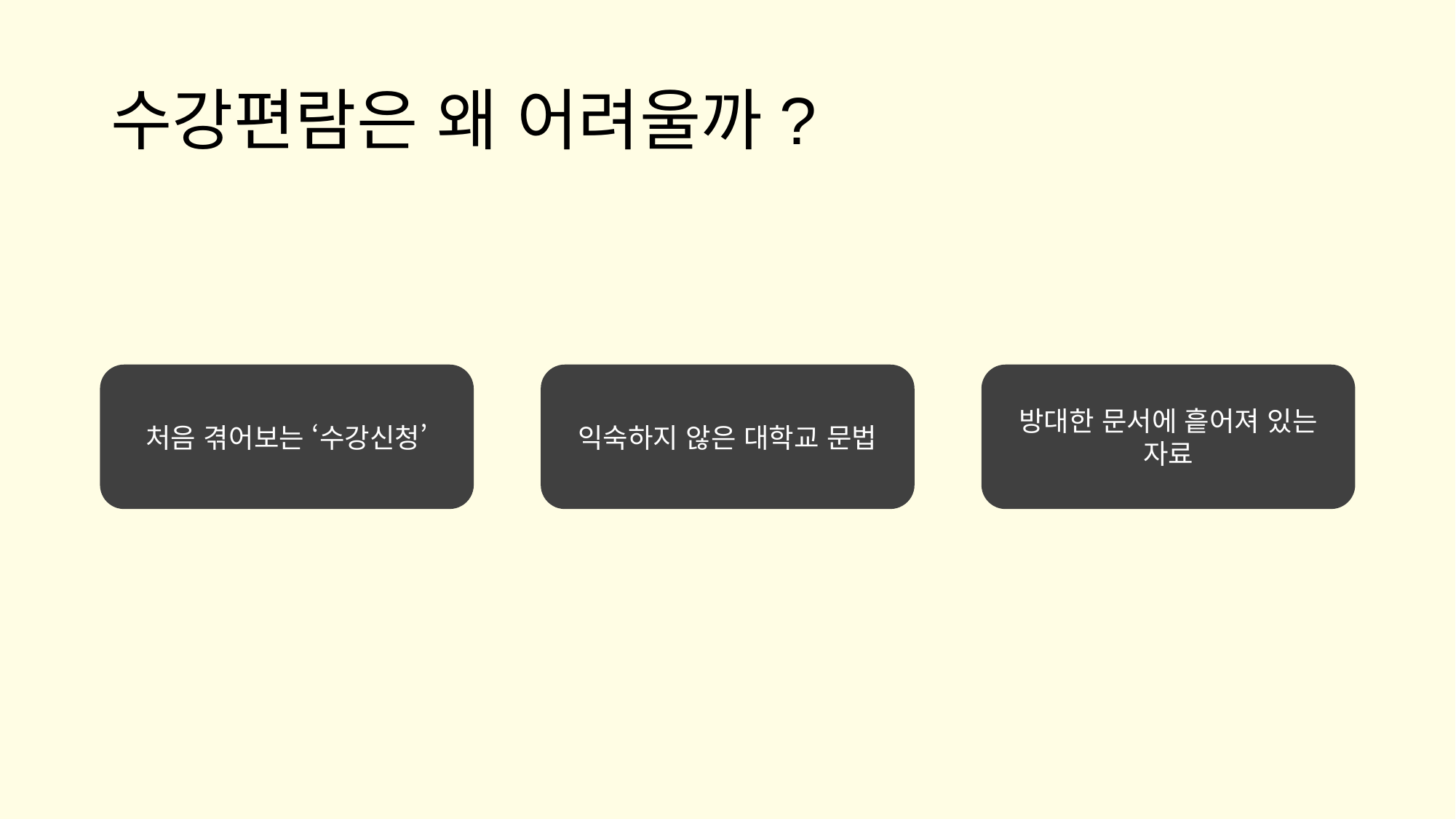

# 수강편람은 왜 어려울까?
처음 겪어보는 ‘수강신청’
익숙하지 않은 대학교 문법
방대한 문서에 흩어져 있는 자료